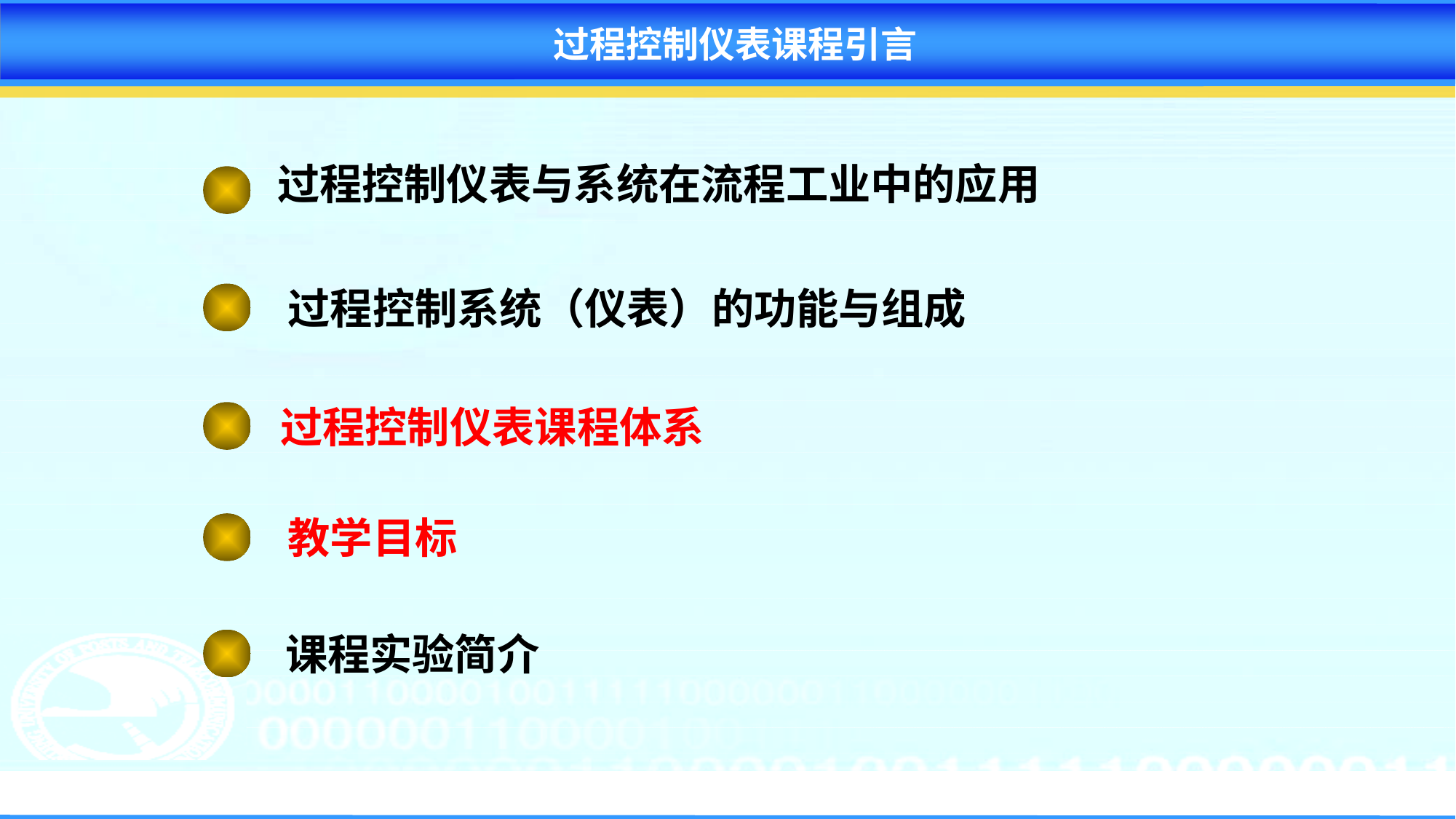

过程控制仪表课程引言
过程控制仪表与系统在流程工业中的应用

过程控制系统（仪表）的功能与组成

过程控制仪表课程体系

教学目标

课程实验简介